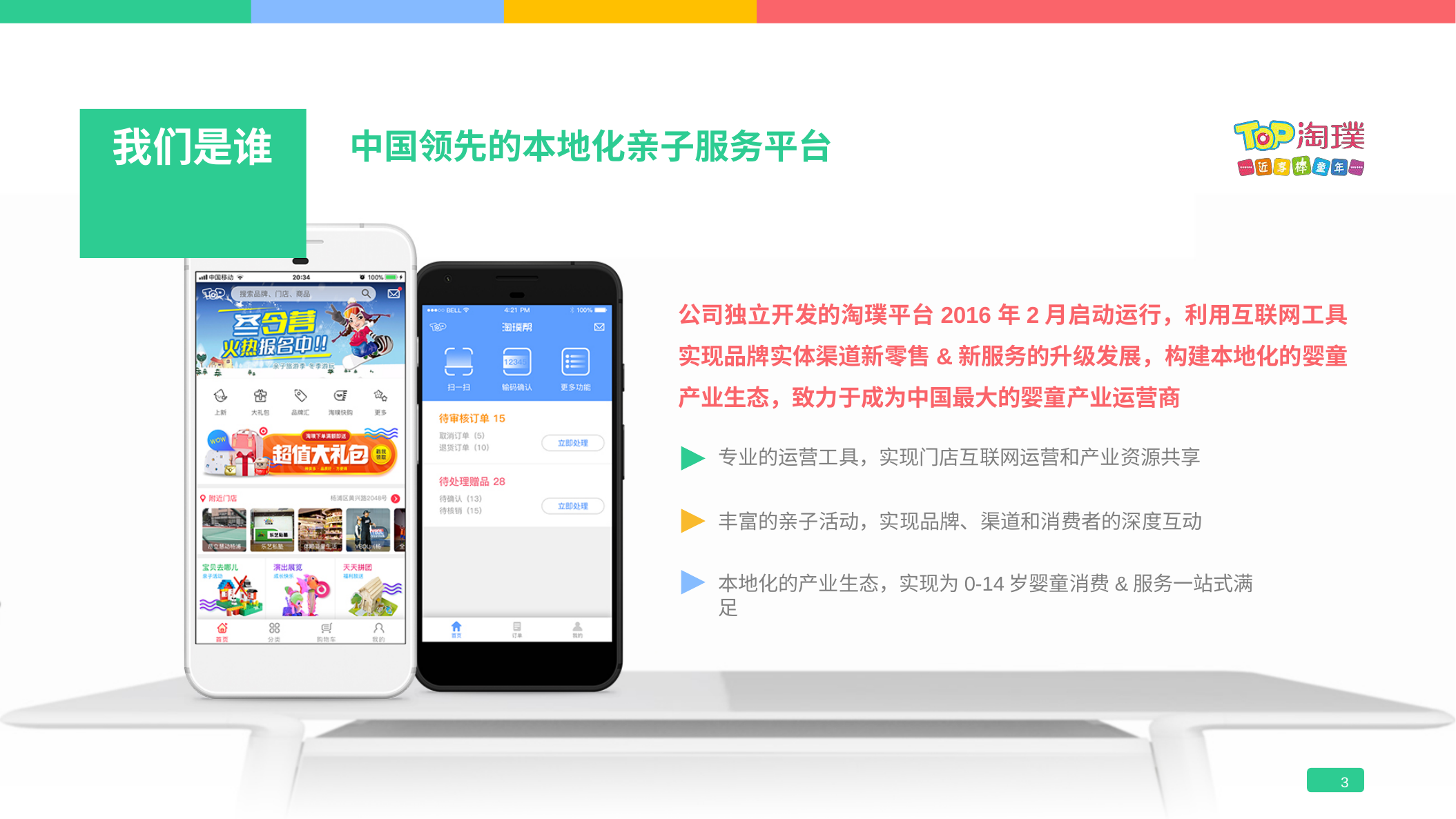

# 我们是谁

中国领先的本地化亲子服务平台
公司独立开发的淘璞平台2016年2月启动运行，利用互联网工具实现品牌实体渠道新零售&新服务的升级发展，构建本地化的婴童产业生态，致力于成为中国最大的婴童产业运营商
专业的运营工具，实现门店互联网运营和产业资源共享

丰富的亲子活动，实现品牌、渠道和消费者的深度互动

本地化的产业生态，实现为0-14岁婴童消费&服务一站式满足

3